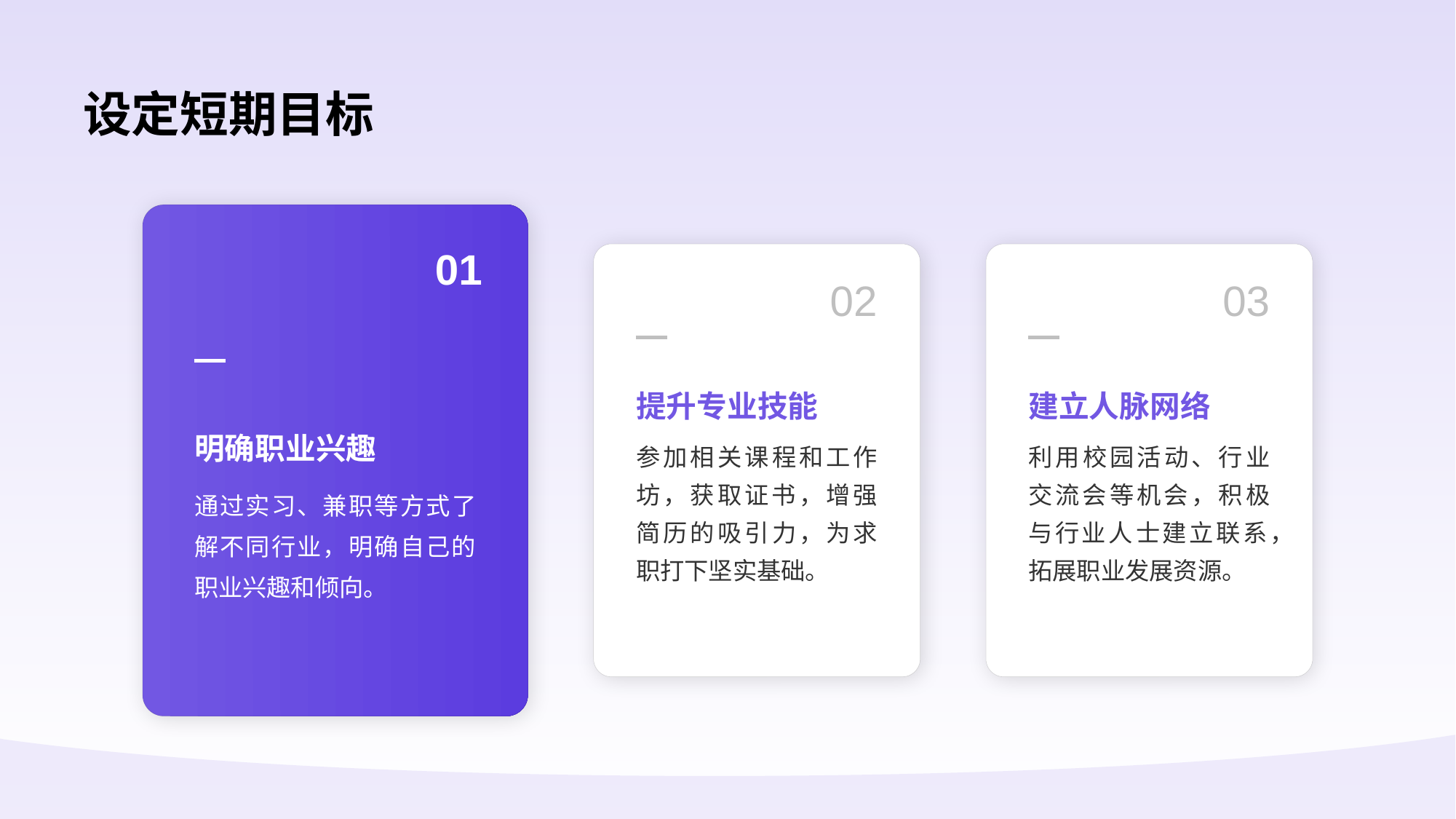

# 设定短期目标

01

02
03
提升专业技能
建立人脉网络
明确职业兴趣
参加相关课程和工作坊，获取证书，增强简历的吸引力，为求职打下坚实基础。
利用校园活动、行业交流会等机会，积极与行业人士建立联系，拓展职业发展资源。
通过实习、兼职等方式了解不同行业，明确自己的职业兴趣和倾向。